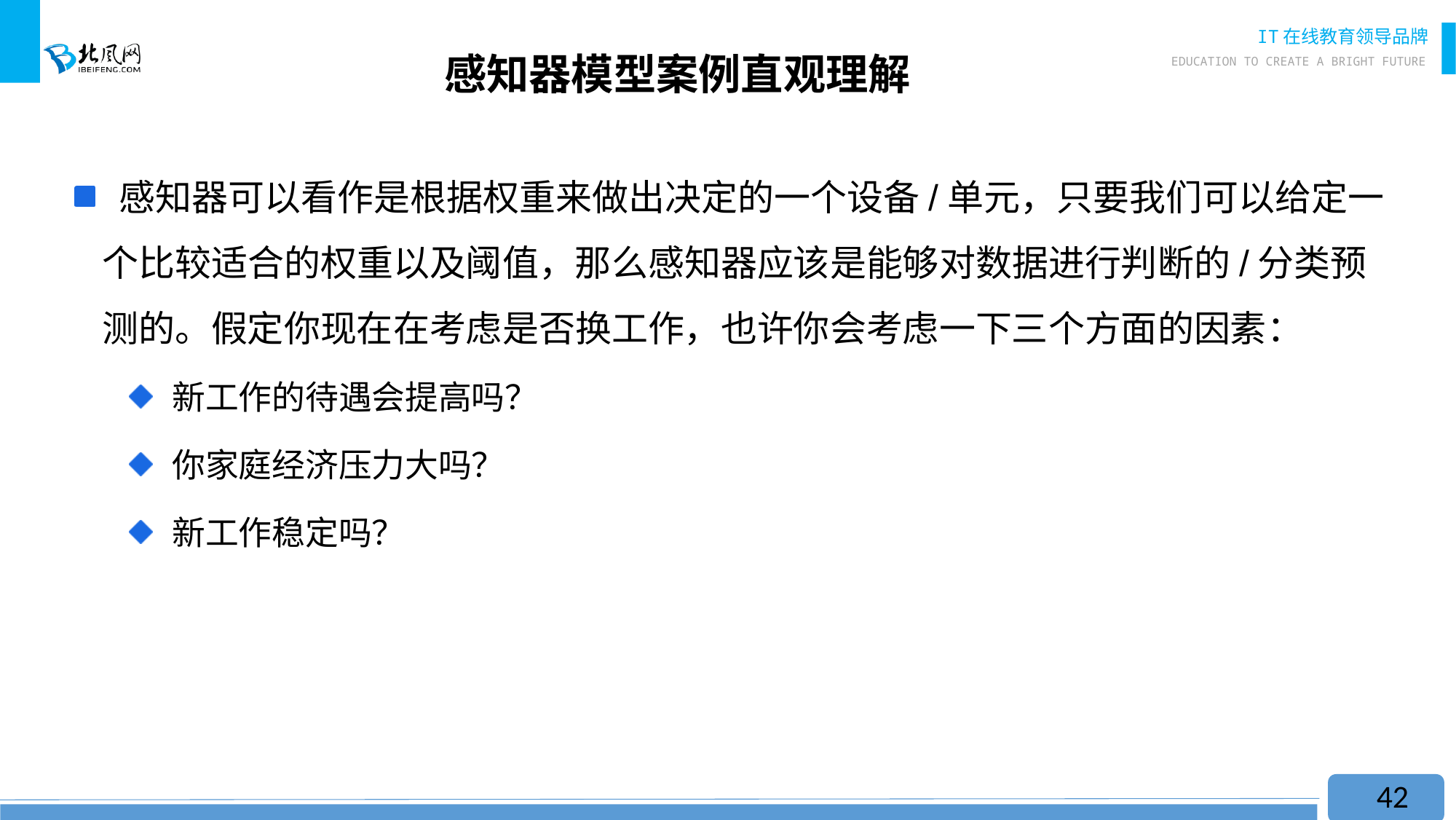

# 感知器模型案例直观理解
 感知器可以看作是根据权重来做出决定的一个设备/单元，只要我们可以给定一个比较适合的权重以及阈值，那么感知器应该是能够对数据进行判断的/分类预测的。假定你现在在考虑是否换工作，也许你会考虑一下三个方面的因素：
 新工作的待遇会提高吗？
 你家庭经济压力大吗？
 新工作稳定吗？